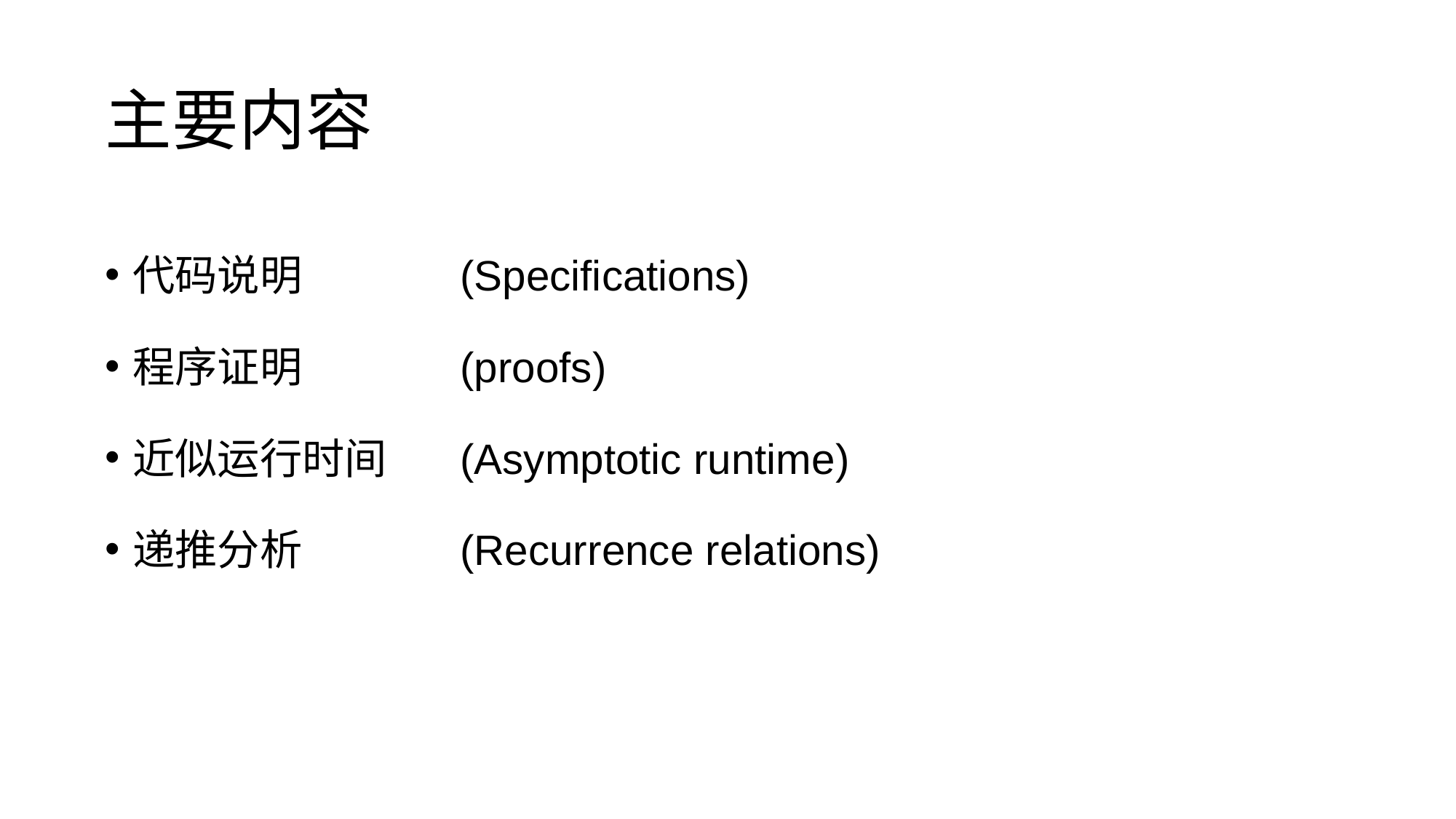

主要内容
代码说明		(Specifications)
程序证明		(proofs)
近似运行时间	(Asymptotic runtime)
递推分析		(Recurrence relations)